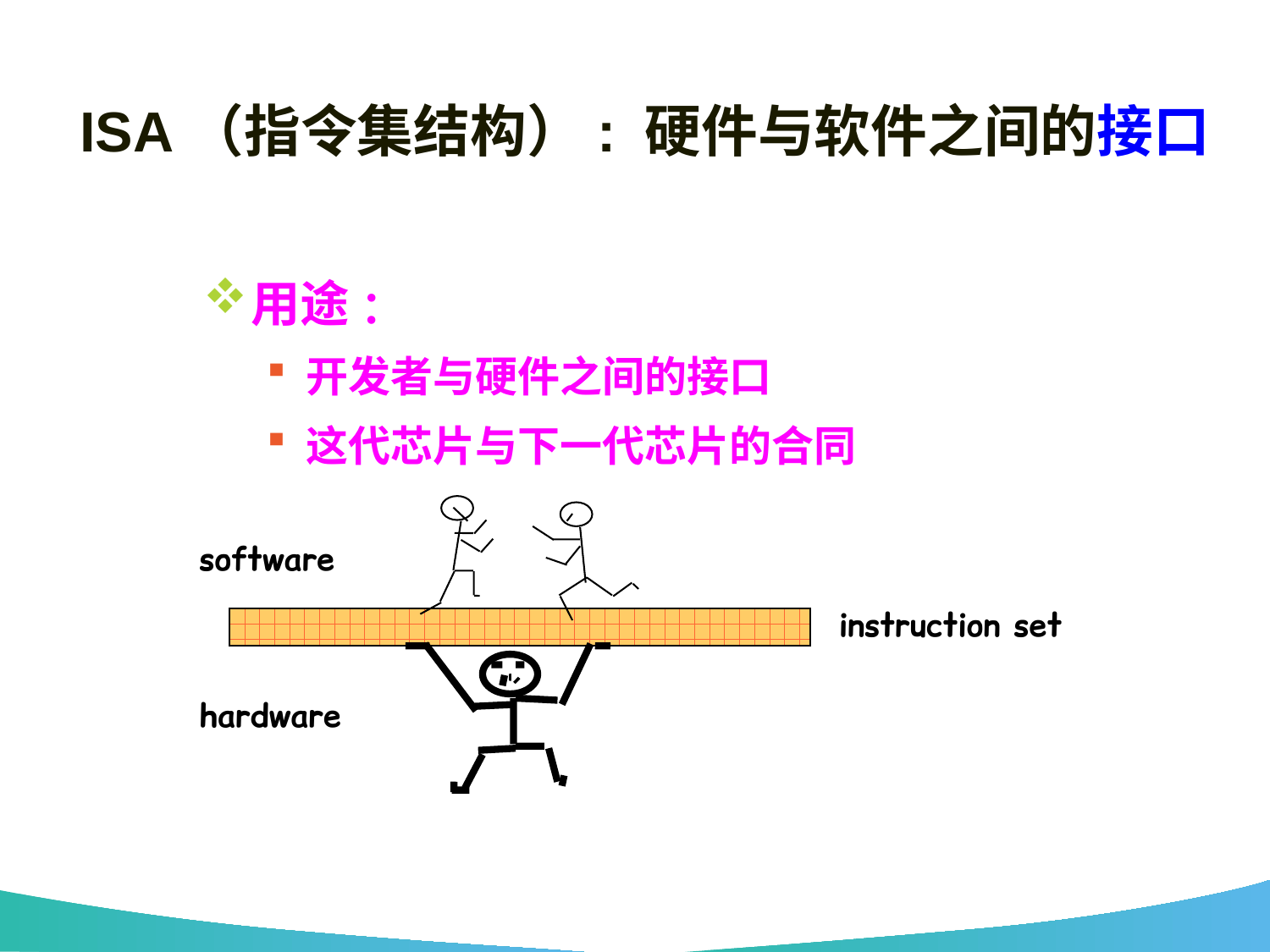

# ISA（指令集结构）: 硬件与软件之间的接口
用途:
开发者与硬件之间的接口
这代芯片与下一代芯片的合同

software

instruction set

hardware